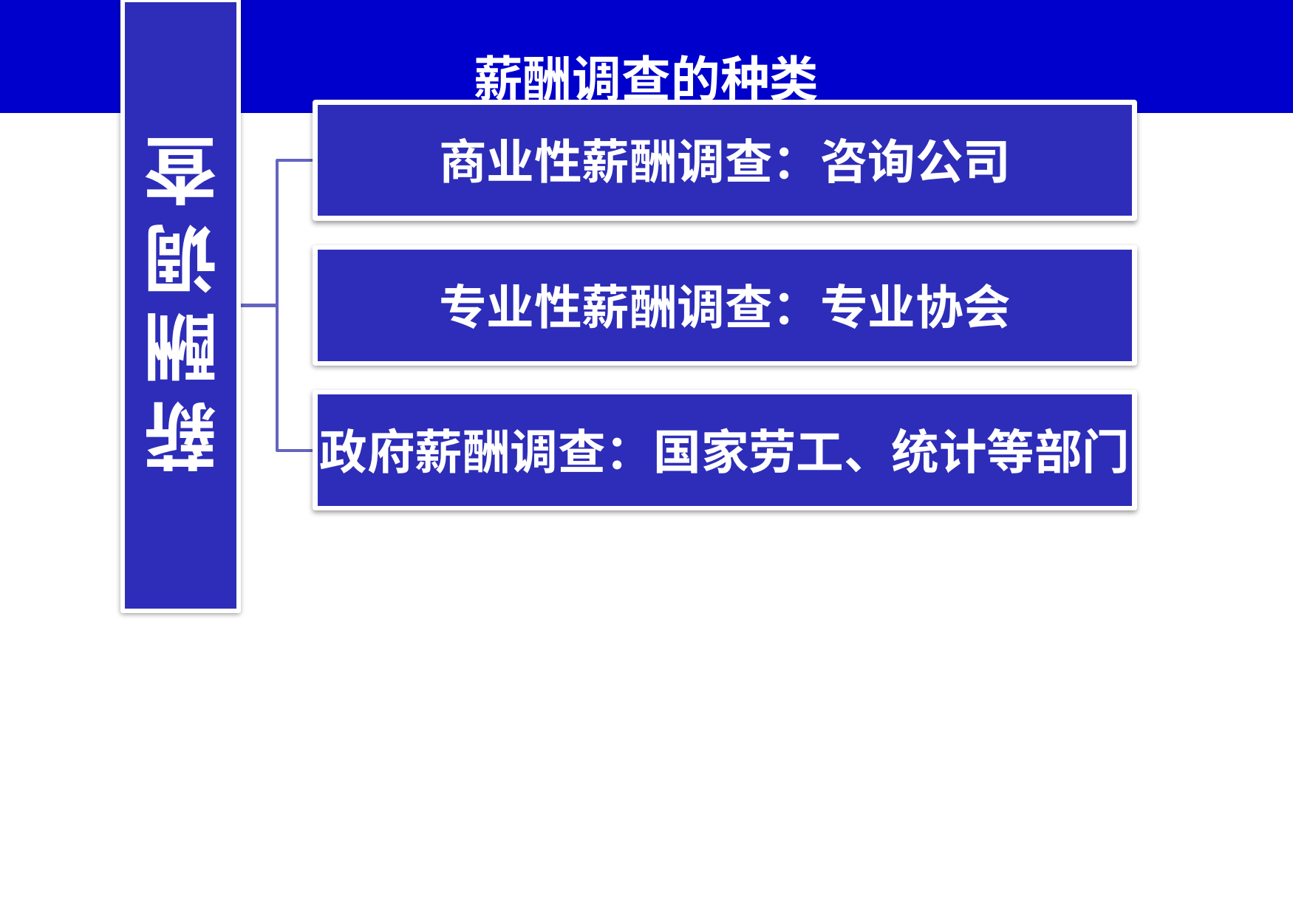

# 薪酬调查的种类

薪酬调查
商业性薪酬调查：咨询公司
专业性薪酬调查：专业协会
政府薪酬调查：国家劳工、统计等部门